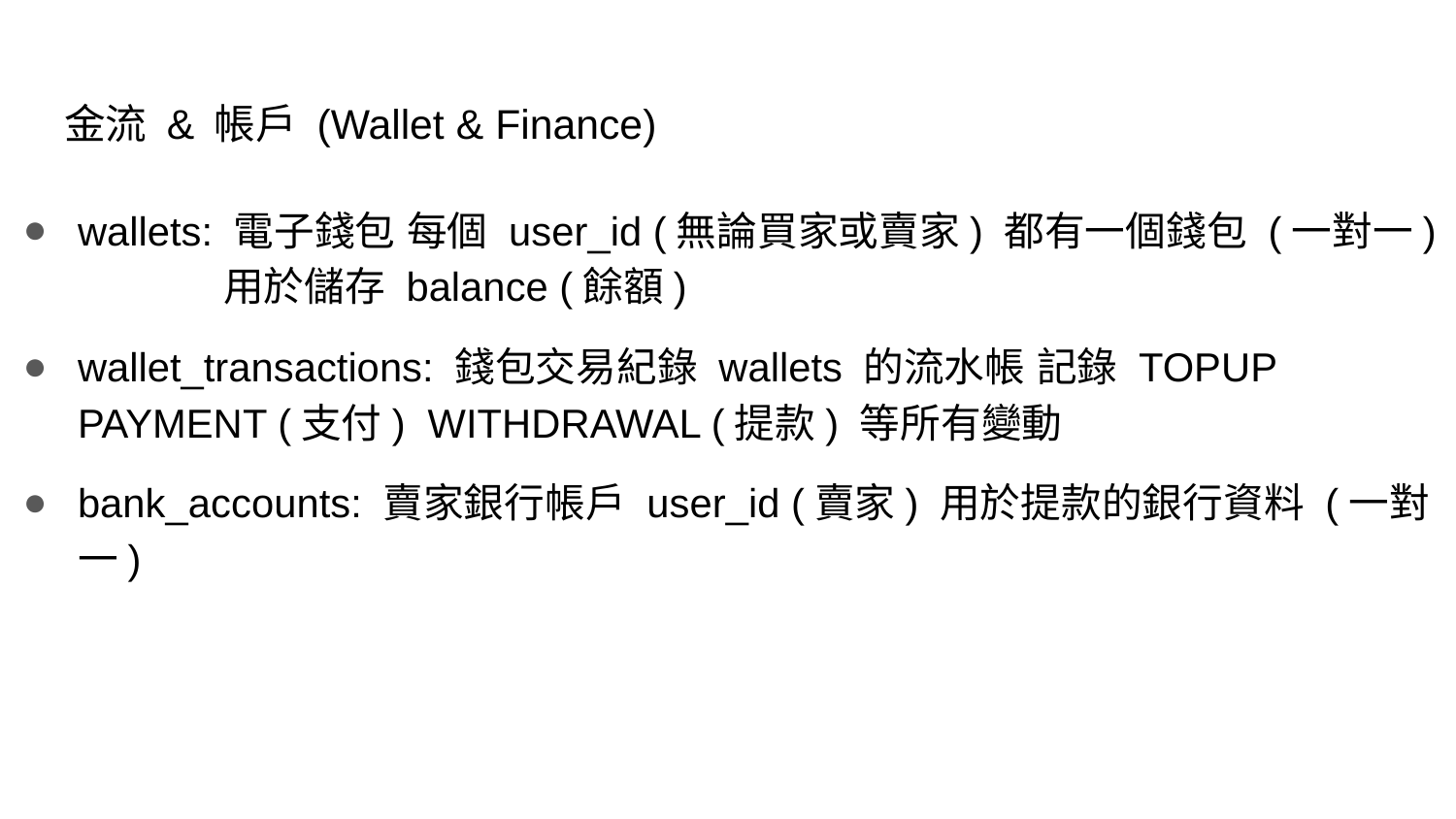

# 金流 & 帳戶 (Wallet & Finance)
wallets: 電子錢包 每個 user_id (無論買家或賣家) 都有一個錢包 (一對一) 	用於儲存 balance (餘額)
wallet_transactions: 錢包交易紀錄 wallets 的流水帳 記錄 TOPUP 	PAYMENT (支付)  WITHDRAWAL (提款) 等所有變動
bank_accounts: 賣家銀行帳戶 user_id (賣家) 用於提款的銀行資料 (一對一)